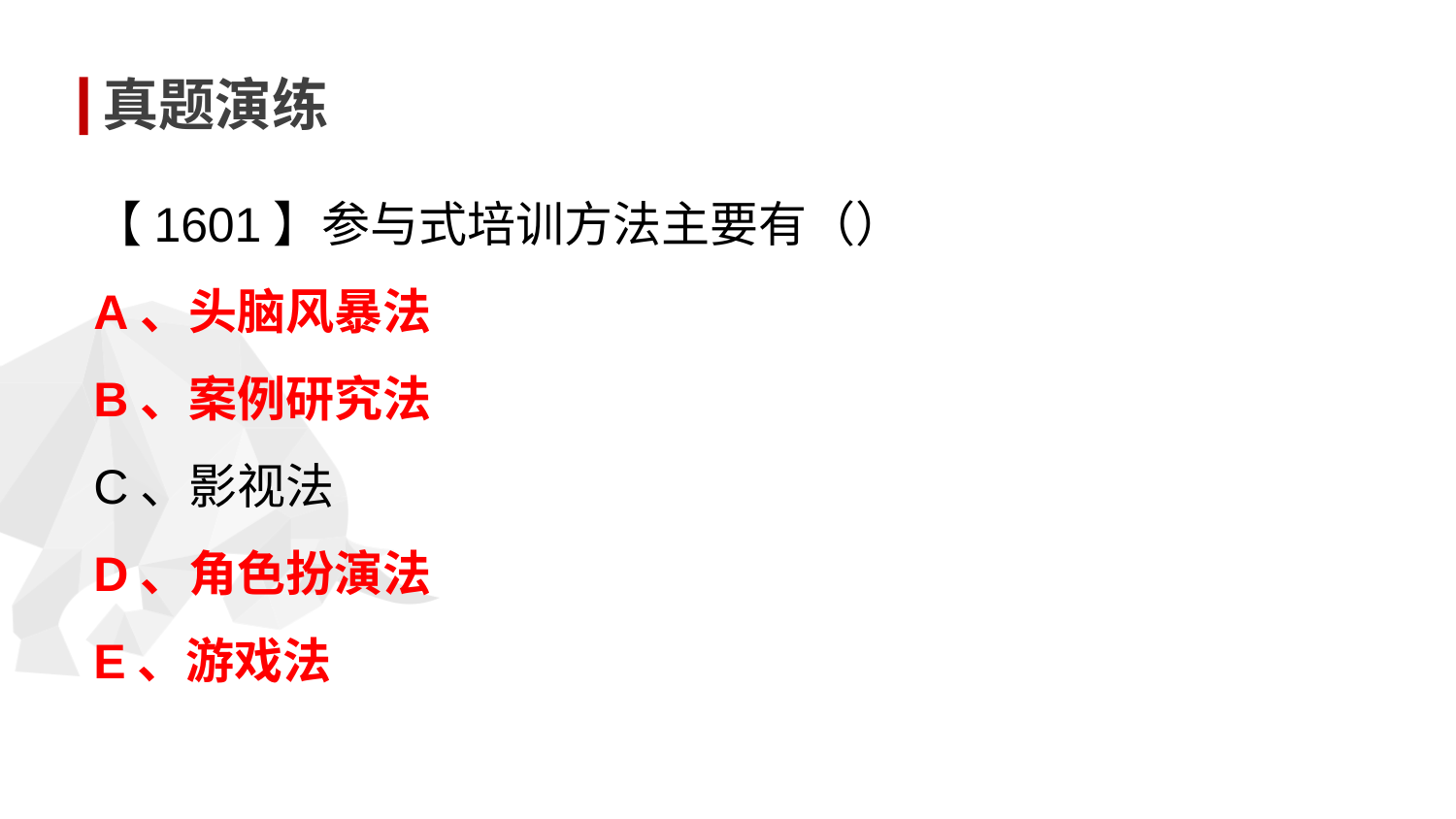

真题演练
【1601】参与式培训方法主要有（）
A、头脑风暴法
B、案例研究法
C、影视法
D、角色扮演法
E、游戏法